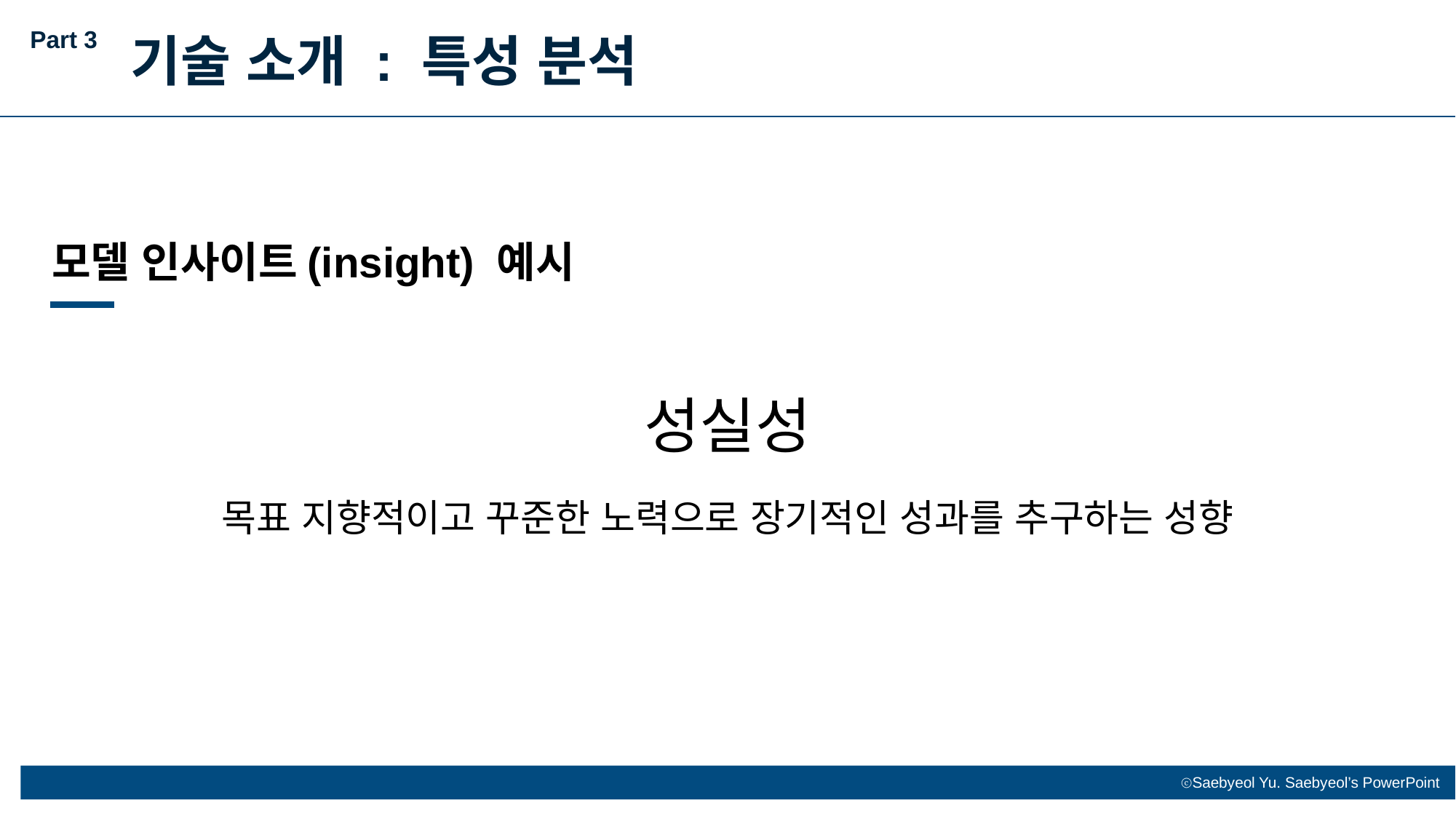

Part 3
기술 소개 : 특성 분석
모델 인사이트(insight) 예시
성실성
목표 지향적이고 꾸준한 노력으로 장기적인 성과를 추구하는 성향